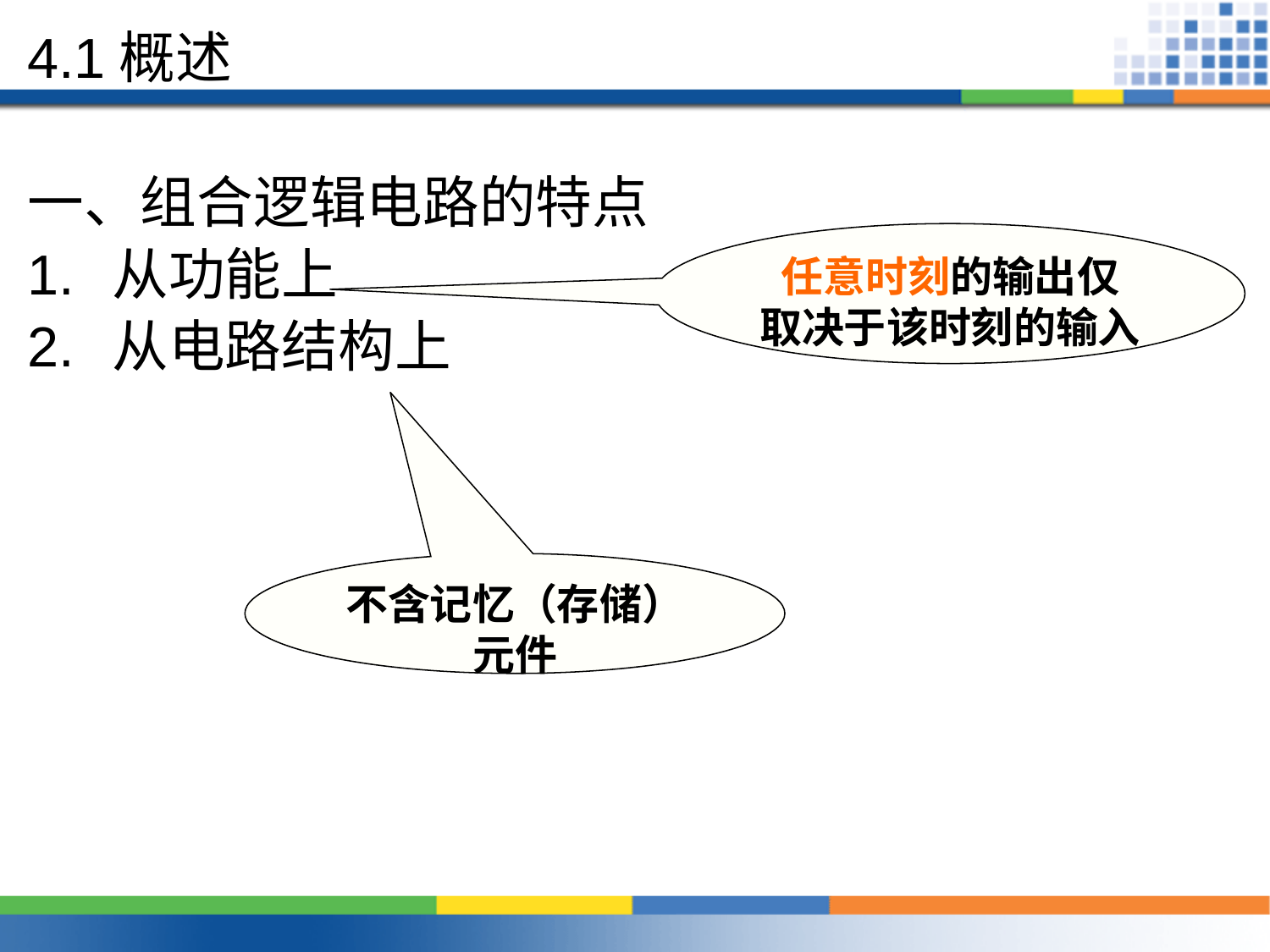

4.1概述

一、组合逻辑电路的特点
从功能上
从电路结构上

任意时刻的输出仅
取决于该时刻的输入
不含记忆（存储）元件